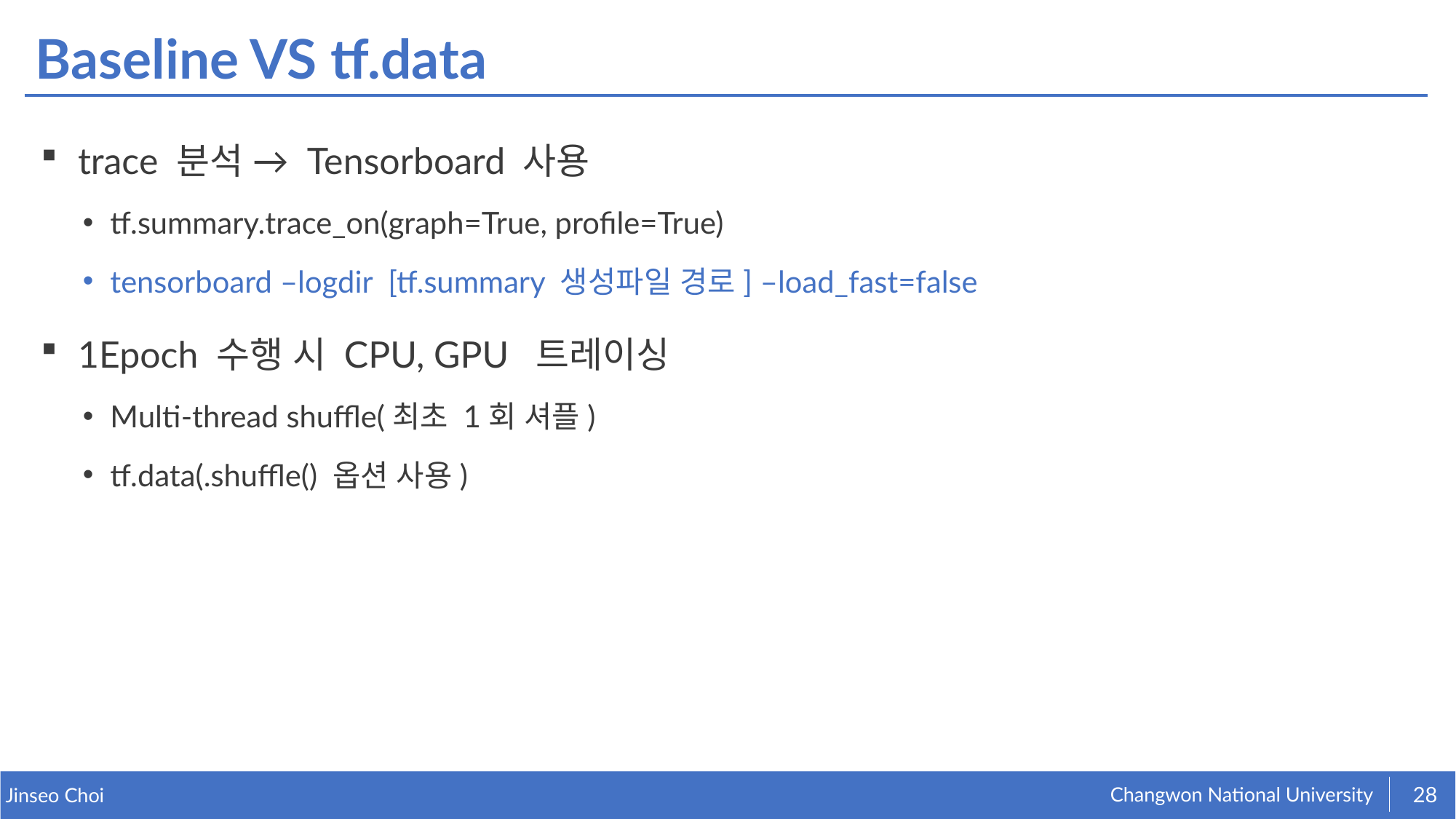

# Baseline VS tf.data
 trace 분석 → Tensorboard 사용
tf.summary.trace_on(graph=True, profile=True)
tensorboard –logdir  [tf.summary 생성파일 경로] –load_fast=false
 1Epoch 수행 시 CPU, GPU  트레이싱
Multi-thread shuffle(최초 1회 셔플)
tf.data(.shuffle() 옵션 사용)

28